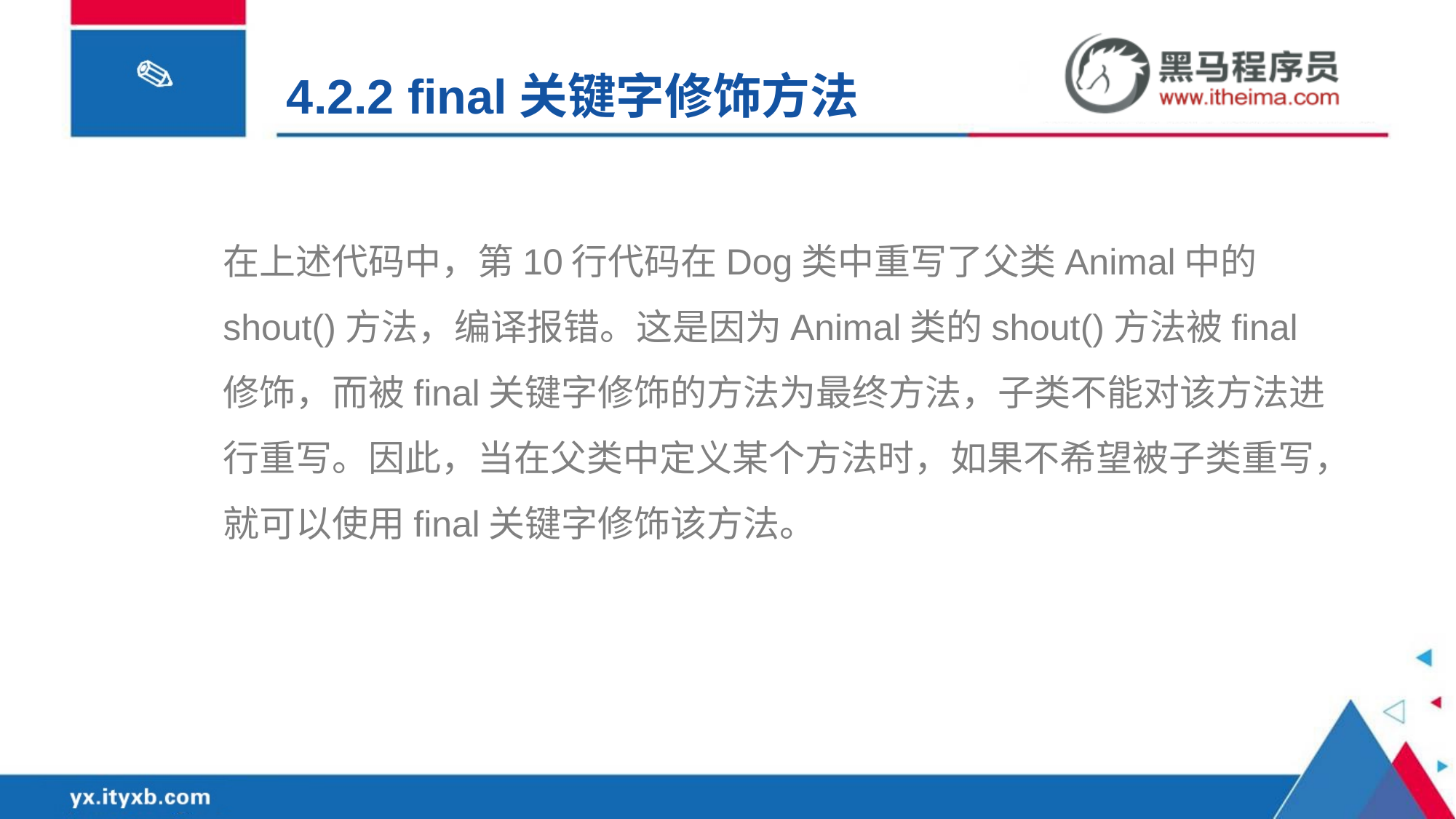

4.2.2 final关键字修饰方法
在上述代码中，第10行代码在Dog类中重写了父类Animal中的shout()方法，编译报错。这是因为Animal类的shout()方法被final修饰，而被final关键字修饰的方法为最终方法，子类不能对该方法进行重写。因此，当在父类中定义某个方法时，如果不希望被子类重写，就可以使用final关键字修饰该方法。